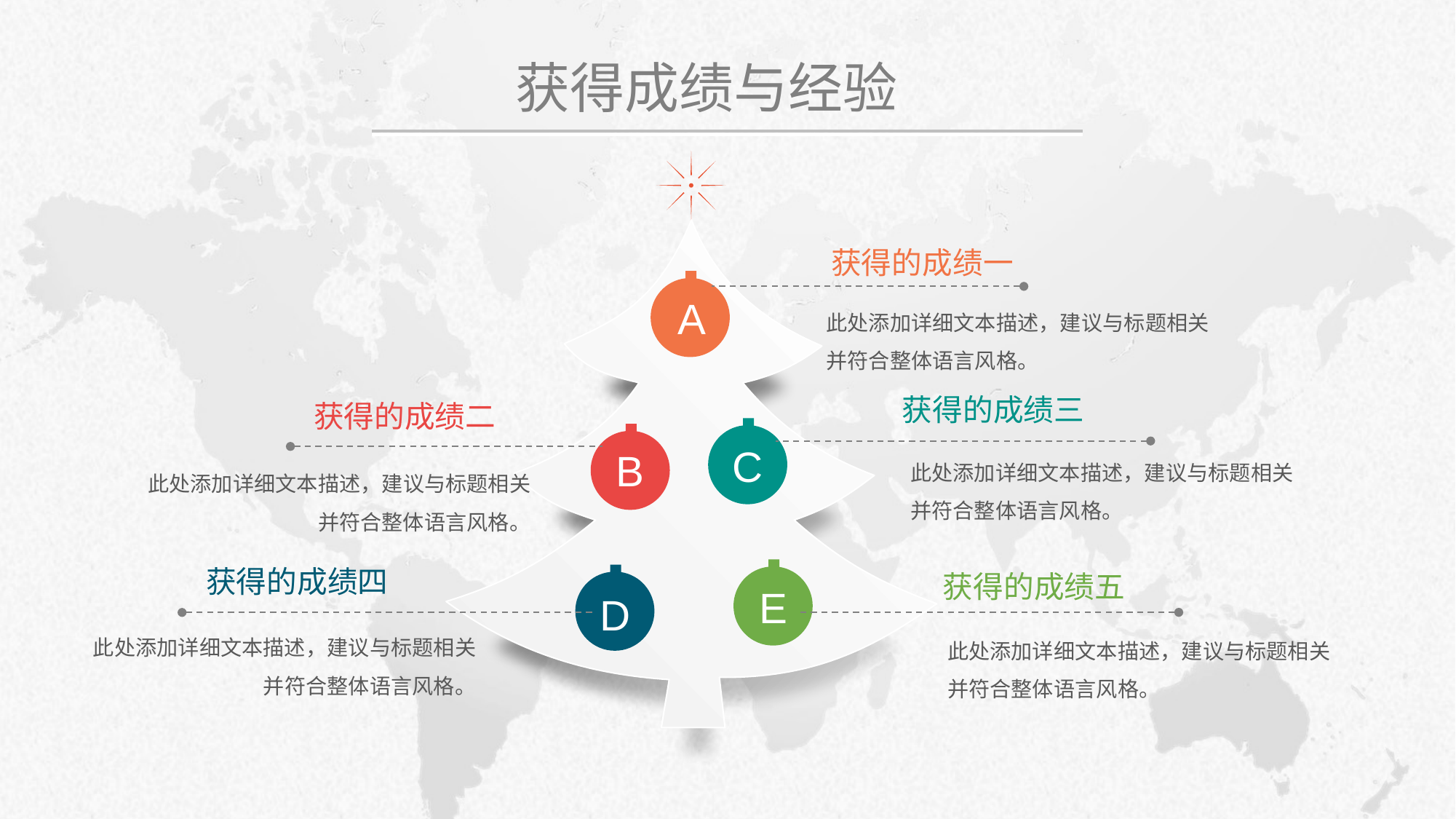

# 获得成绩与经验

获得的成绩一
此处添加详细文本描述，建议与标题相关并符合整体语言风格。

A
获得的成绩三
此处添加详细文本描述，建议与标题相关并符合整体语言风格。
获得的成绩二
此处添加详细文本描述，建议与标题相关并符合整体语言风格。

C

B
获得的成绩四
此处添加详细文本描述，建议与标题相关并符合整体语言风格。

E
获得的成绩五
此处添加详细文本描述，建议与标题相关并符合整体语言风格。

D